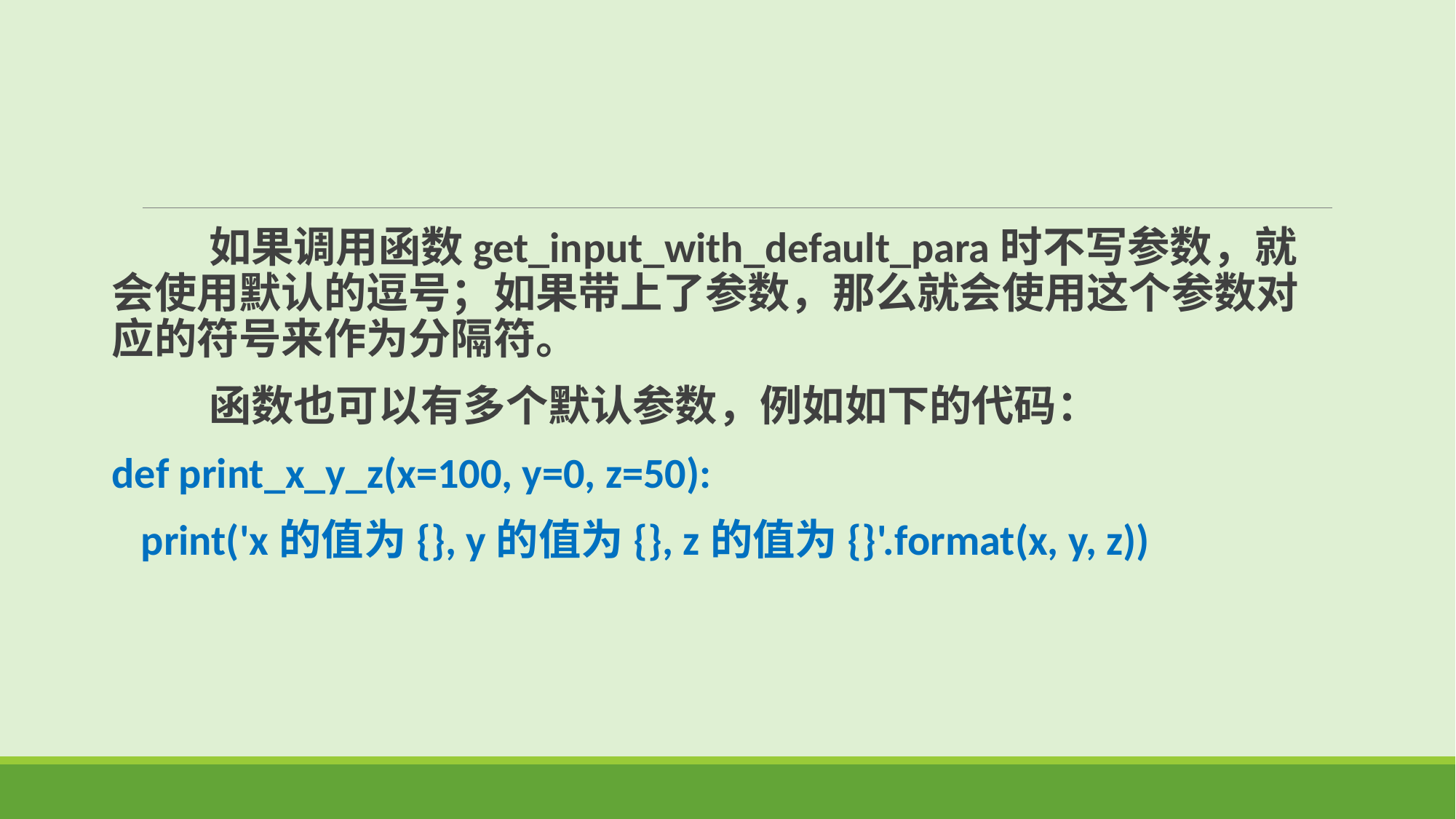

如果调用函数get_input_with_default_para时不写参数，就会使用默认的逗号；如果带上了参数，那么就会使用这个参数对应的符号来作为分隔符。
         函数也可以有多个默认参数，例如如下的代码：
def print_x_y_z(x=100, y=0, z=50):
   print('x的值为{}, y的值为{}, z的值为{}'.format(x, y, z))